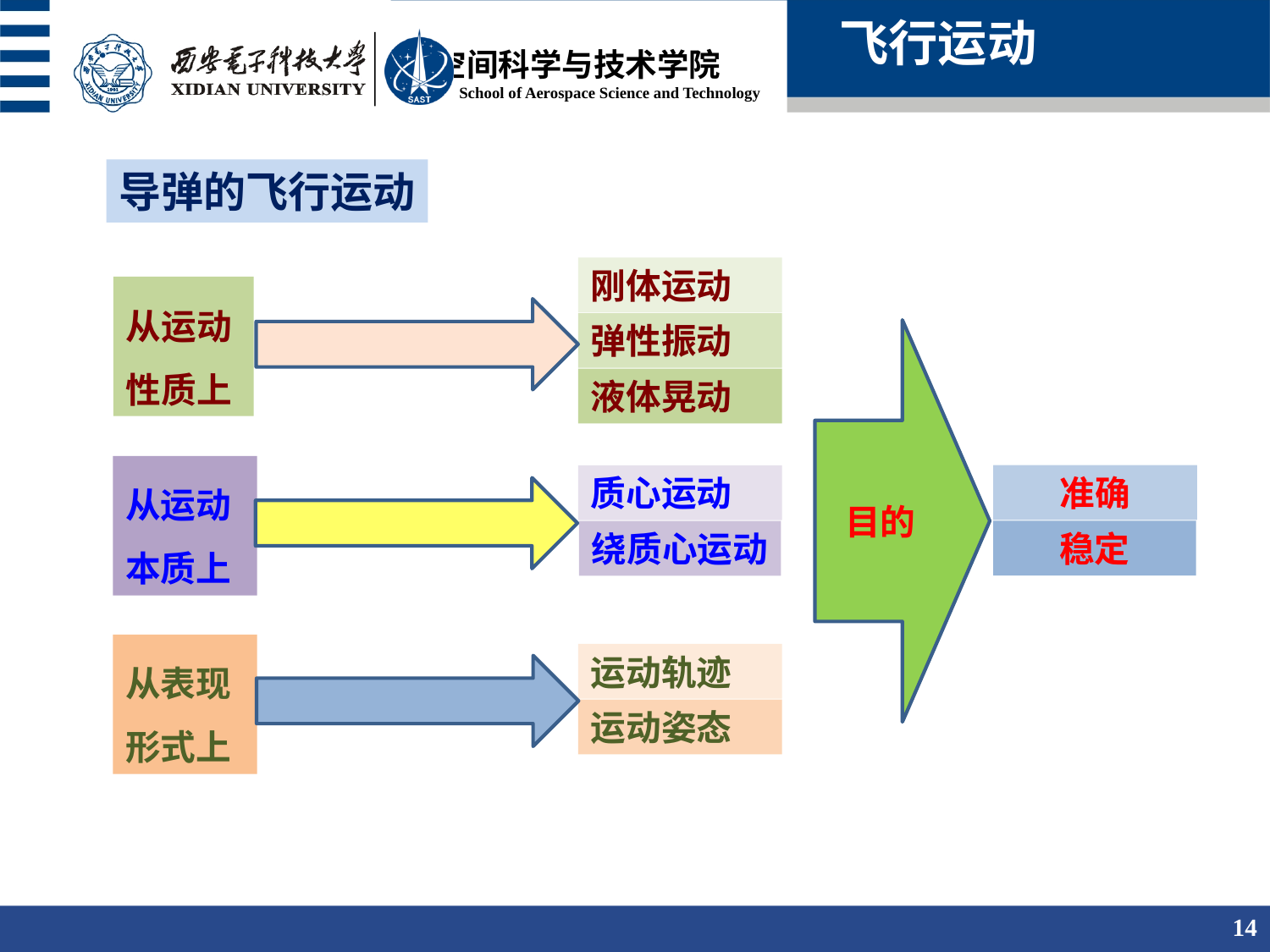

飞行运动
导弹的飞行运动
刚体运动
从运动性质上

弹性振动
目的
液体晃动
从运动本质上
准确
质心运动

稳定
绕质心运动
从表现形式上
运动轨迹

运动姿态